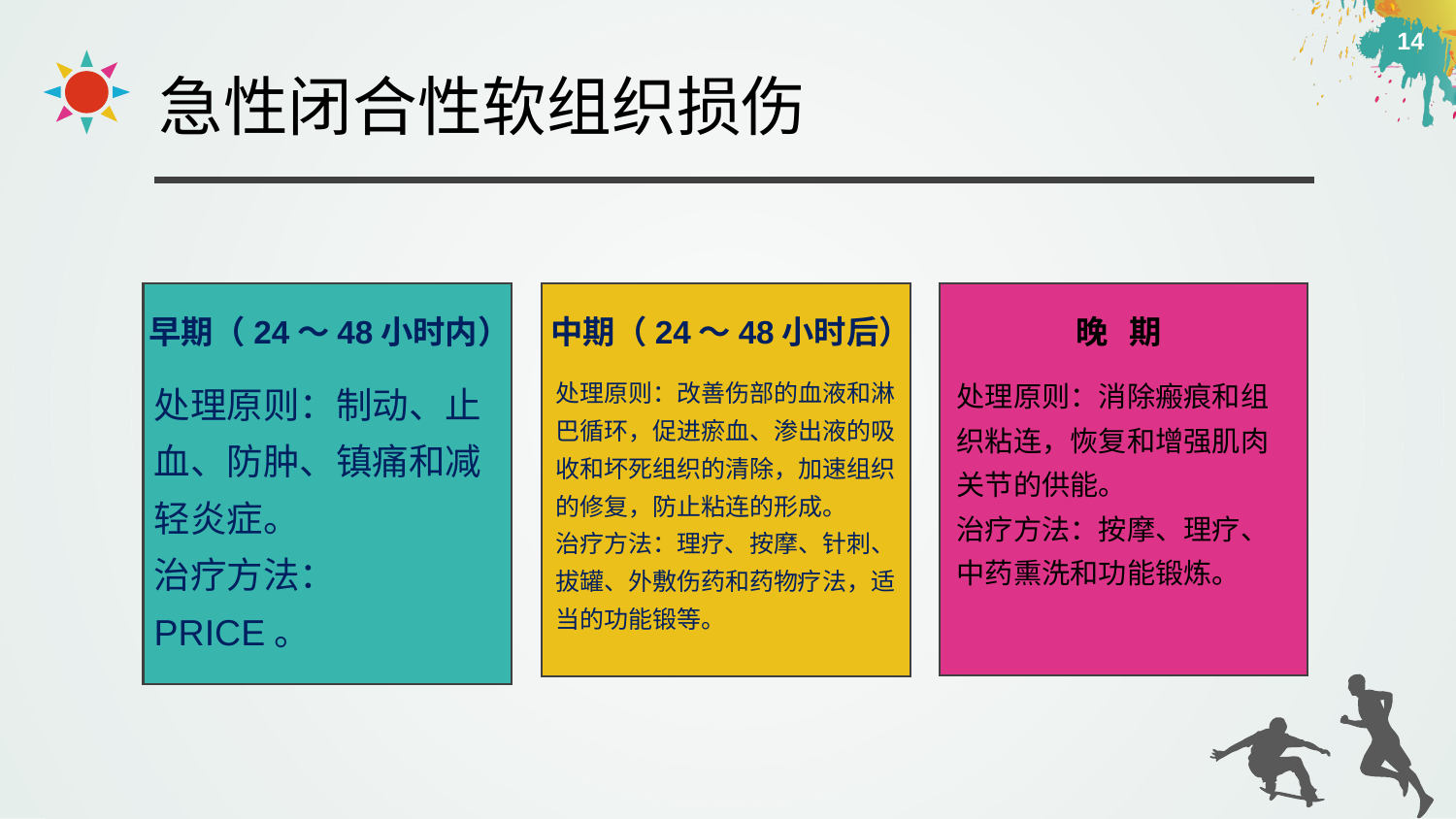

急性闭合性软组织损伤

早期（24～48小时内）
中期（24～48小时后）
晚   期
处理原则：制动、止血、防肿、镇痛和减轻炎症。
治疗方法：PRICE。
处理原则：改善伤部的血液和淋巴循环，促进瘀血、渗出液的吸收和坏死组织的清除，加速组织的修复，防止粘连的形成。
治疗方法：理疗、按摩、针刺、拔罐、外敷伤药和药物疗法，适当的功能锻等。
处理原则：消除瘢痕和组织粘连，恢复和增强肌肉关节的供能。
治疗方法：按摩、理疗、中药熏洗和功能锻炼。